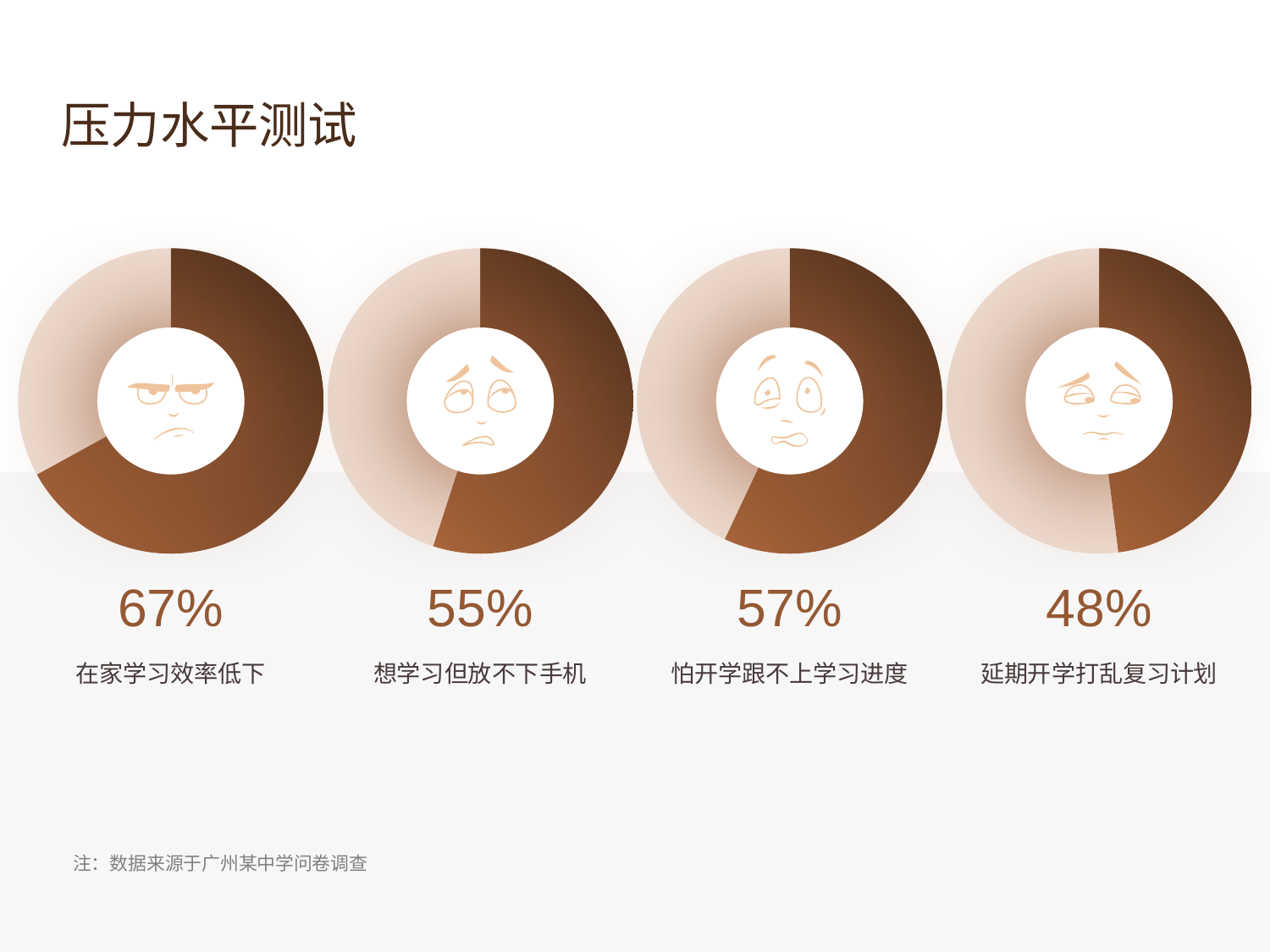

压力水平测试

### Chart

| Category | 列1 |
|---|---|
| 1 | 0.67 |
| 2 | 0.33 |

67%
在家学习效率低下

### Chart

| Category | 列1 |
|---|---|
| 1 | 0.55 |
| 2 | 0.45 |

### Chart

| Category | 列1 |
|---|---|
| 1 | 0.57 |
| 2 | 0.43 |

### Chart

| Category | 列1 |
|---|---|
| 1 | 0.48 |
| 2 | 0.52 |

55%
57%
48%
想学习但放不下手机
怕开学跟不上学习进度
延期开学打乱复习计划
注：数据来源于广州某中学问卷调查